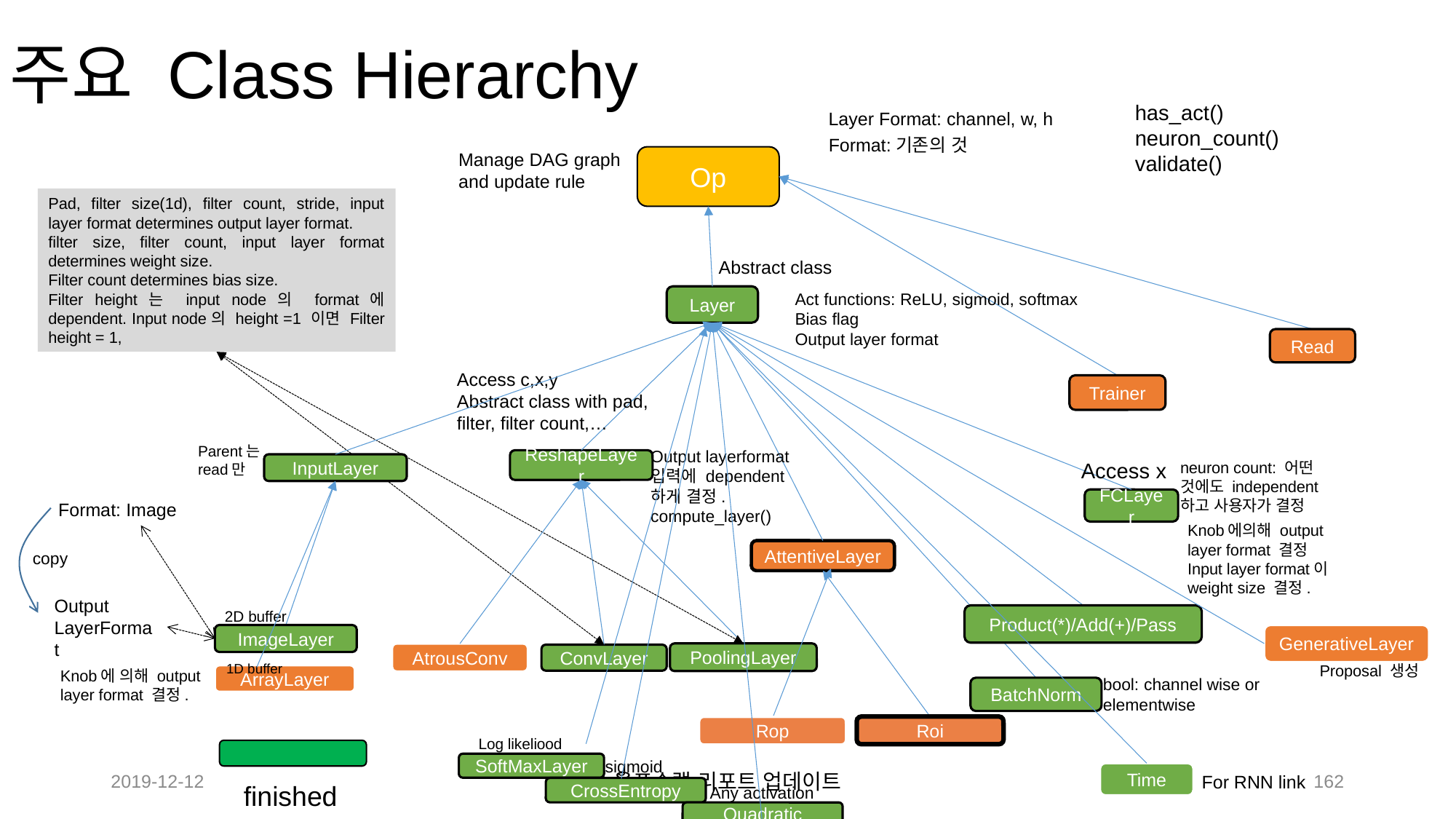

# 주요 Class Hierarchy
has_act()
neuron_count()
validate()
Layer Format: channel, w, h
Format:기존의 것
Manage DAG graph and update rule
Op
Pad, filter size(1d), filter count, stride, input layer format determines output layer format.
filter size, filter count, input layer format determines weight size.
Filter count determines bias size.
Filter height는 input node의 format에 dependent. Input node의 height =1 이면 Filter height = 1,
Abstract class
Act functions: ReLU, sigmoid, softmax
Bias flag
Output layer format
Layer
Read
Access c,x,y
Abstract class with pad, filter, filter count,…
Trainer
Parent는 read만
Output layerformat입력에 dependent하게 결정. compute_layer()
ReshapeLayer
neuron count: 어떤 것에도 independent하고 사용자가 결정
Access x
InputLayer
FCLayer
Format: Image

Knob에의해 output layer format 결정
Input layer format이 weight size 결정.
AttentiveLayer
copy
Output LayerFormat
2D buffer
Product(*)/Add(+)/Pass
ImageLayer
GenerativeLayer
PoolingLayer
AtrousConv
ConvLayer
1D buffer
Proposal 생성
Knob에 의해 output layer format 결정.
ArrayLayer
bool: channel wise or elementwise

BatchNorm
Roi
Rop
Log likeliood

sigmoid
SoftMaxLayer
2019-12-12
울프슨랩 리포트 업데이트
162
Time
For RNN link
finished
Any activation
CrossEntropy
Quadratic